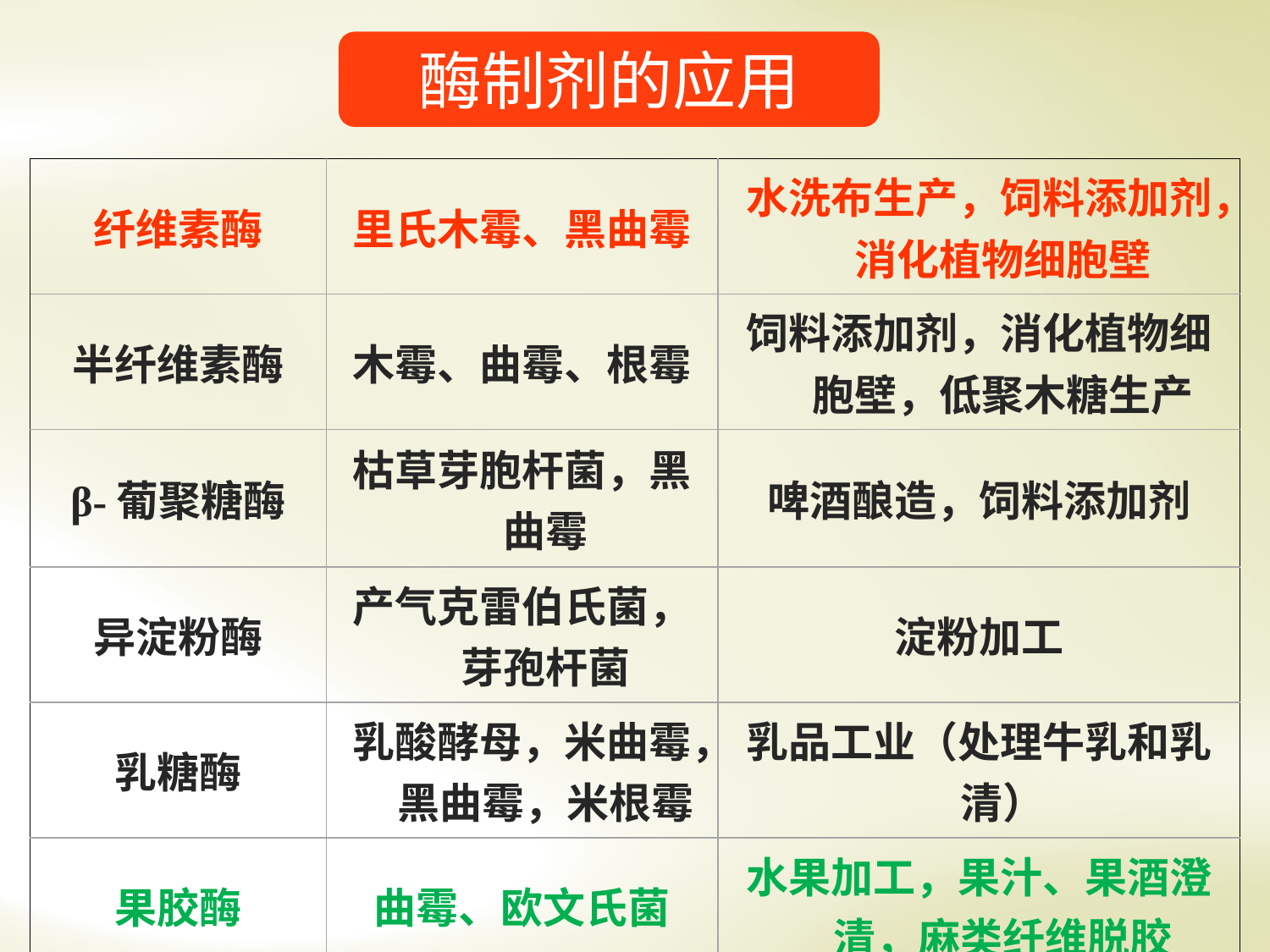

酶制剂的应用
| 纤维素酶 | 里氏木霉、黑曲霉 | 水洗布生产，饲料添加剂，消化植物细胞壁 |
| --- | --- | --- |
| 半纤维素酶 | 木霉、曲霉、根霉 | 饲料添加剂，消化植物细胞壁，低聚木糖生产 |
| β-葡聚糖酶 | 枯草芽胞杆菌，黑曲霉 | 啤酒酿造，饲料添加剂 |
| 异淀粉酶 | 产气克雷伯氏菌，芽孢杆菌 | 淀粉加工 |
| 乳糖酶 | 乳酸酵母，米曲霉，黑曲霉，米根霉 | 乳品工业（处理牛乳和乳清） |
| 果胶酶 | 曲霉、欧文氏菌 | 水果加工，果汁、果酒澄清，麻类纤维脱胶 |